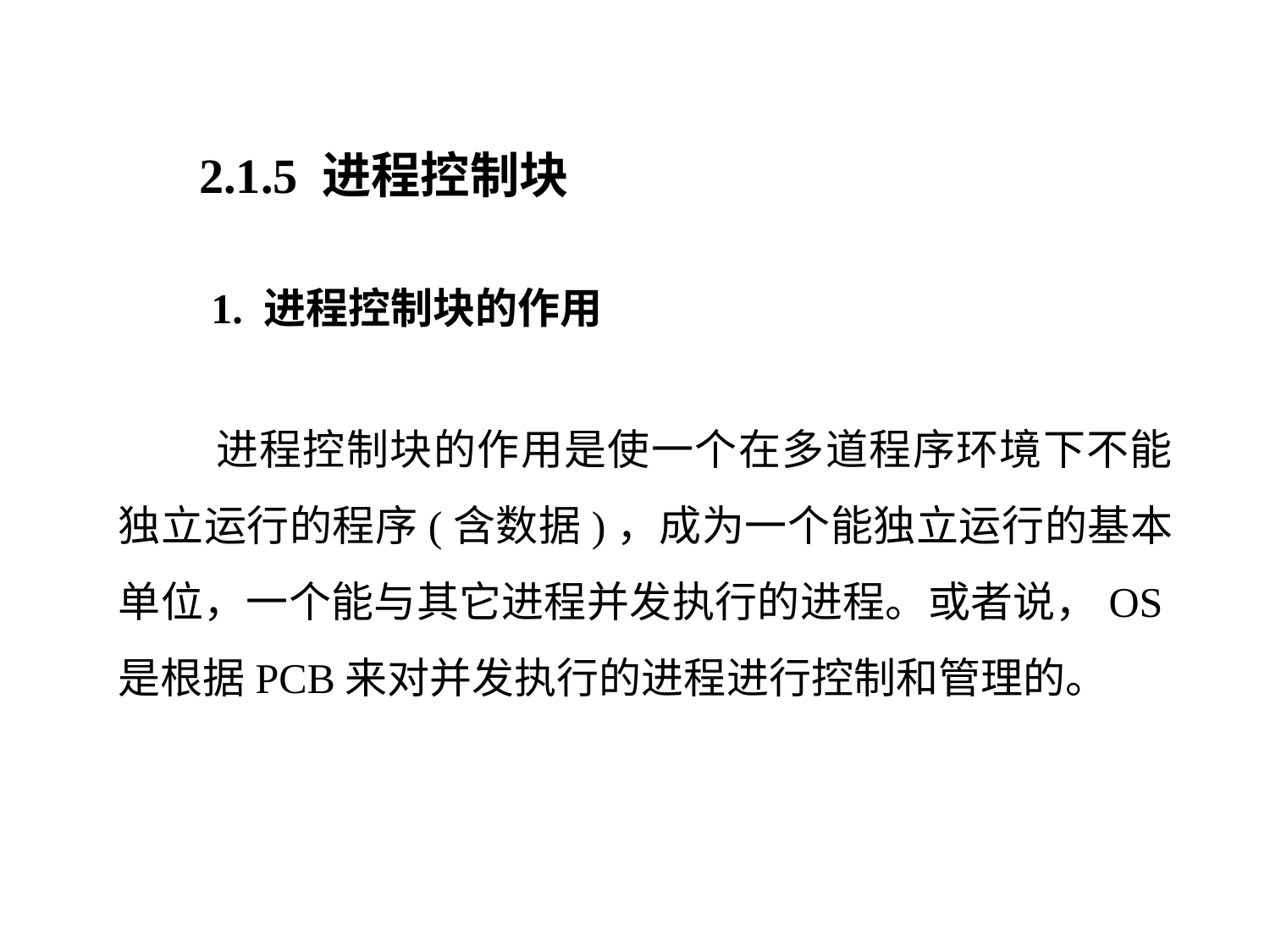

2.1.5 进程控制块
1. 进程控制块的作用
        进程控制块的作用是使一个在多道程序环境下不能独立运行的程序(含数据)，成为一个能独立运行的基本单位，一个能与其它进程并发执行的进程。或者说，OS是根据PCB来对并发执行的进程进行控制和管理的。